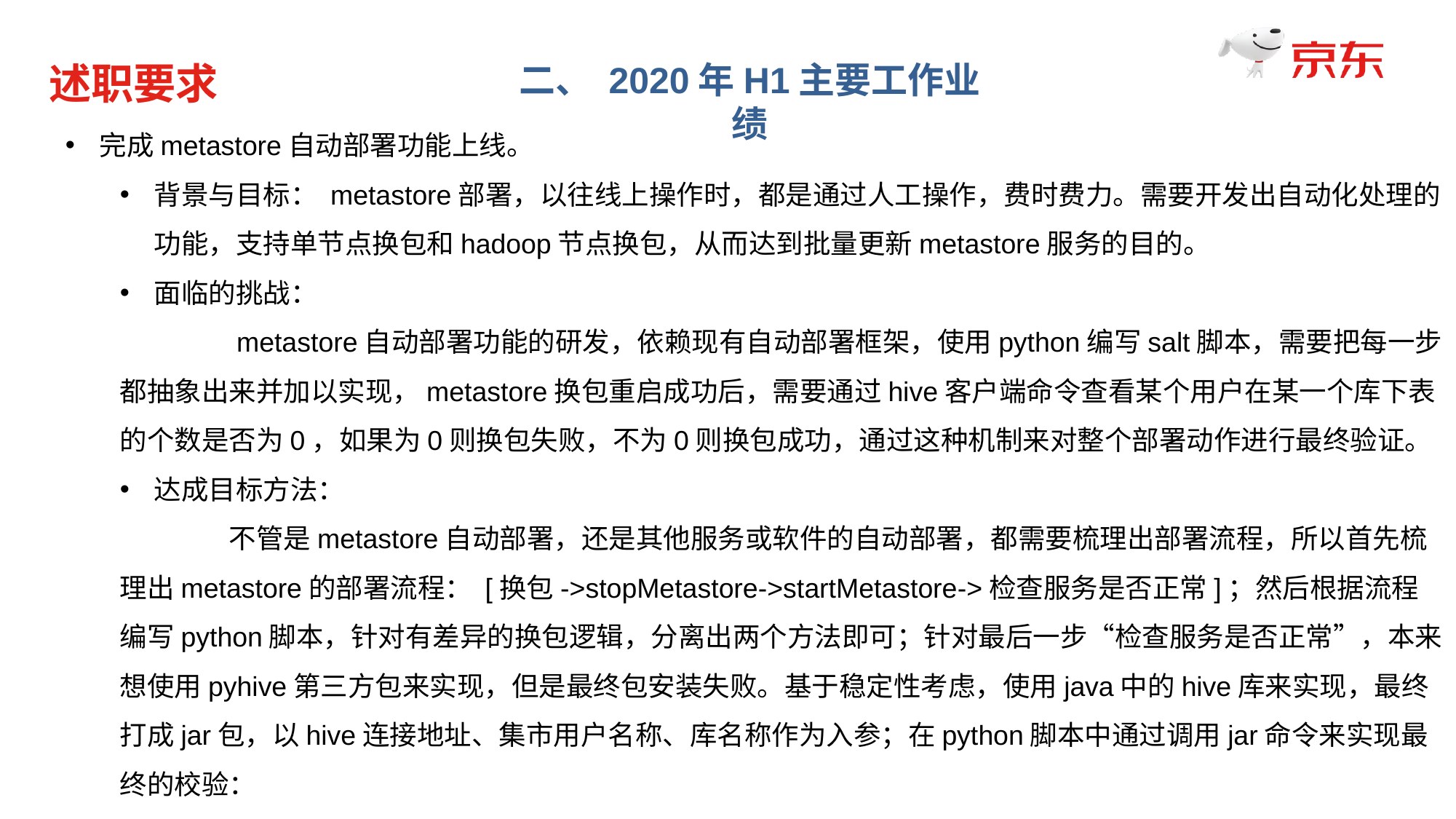

述职要求
二、 2020年H1主要工作业绩
完成metastore自动部署功能上线。
背景与目标： metastore部署，以往线上操作时，都是通过人工操作，费时费力。需要开发出自动化处理的功能，支持单节点换包和hadoop节点换包，从而达到批量更新metastore服务的目的。
面临的挑战：
	 metastore自动部署功能的研发，依赖现有自动部署框架，使用python编写salt脚本，需要把每一步都抽象出来并加以实现，metastore换包重启成功后，需要通过hive客户端命令查看某个用户在某一个库下表的个数是否为0，如果为0则换包失败，不为0则换包成功，通过这种机制来对整个部署动作进行最终验证。
达成目标方法：
	不管是metastore自动部署，还是其他服务或软件的自动部署，都需要梳理出部署流程，所以首先梳理出metastore的部署流程： [换包->stopMetastore->startMetastore->检查服务是否正常]；然后根据流程编写python脚本，针对有差异的换包逻辑，分离出两个方法即可；针对最后一步“检查服务是否正常”，本来想使用pyhive第三方包来实现，但是最终包安装失败。基于稳定性考虑，使用java中的hive库来实现，最终打成jar包，以hive连接地址、集市用户名称、库名称作为入参；在python脚本中通过调用jar命令来实现最终的校验：